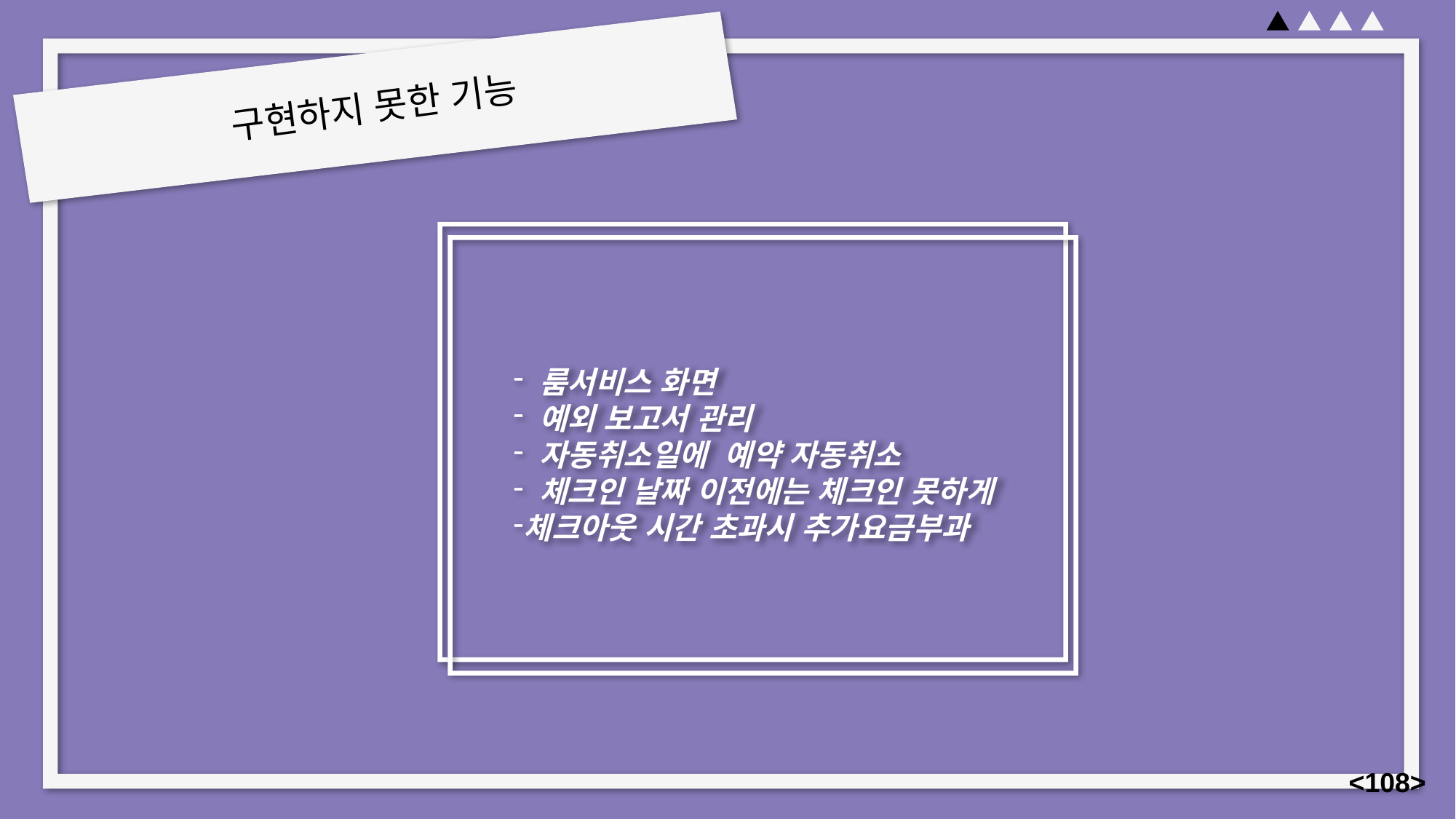

구현하지 못한 기능

 룸서비스 화면
 예외 보고서 관리
 자동취소일에  예약 자동취소
 체크인 날짜 이전에는 체크인 못하게
체크아웃 시간 초과시 추가요금부과
<108>